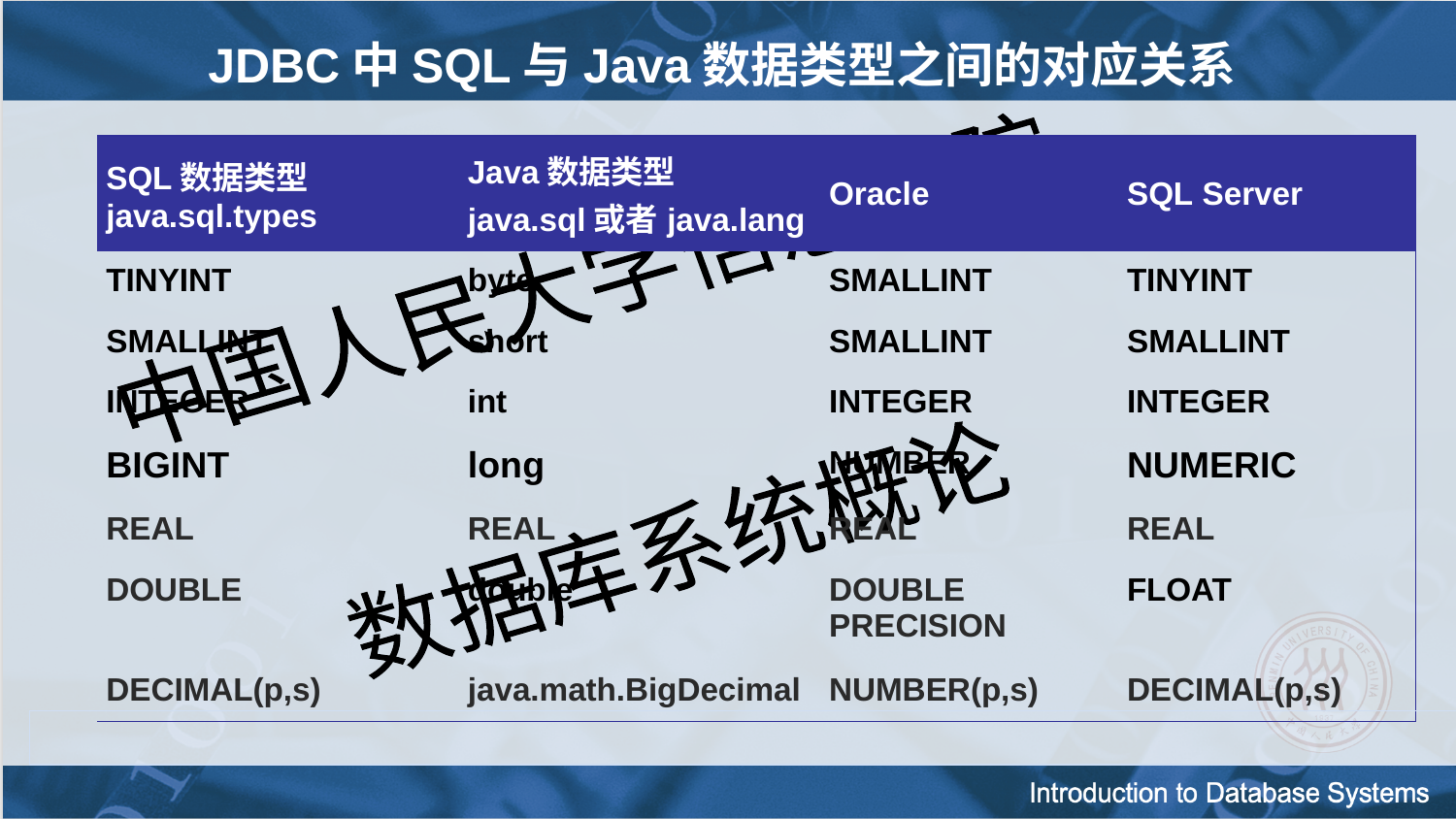

JDBC中SQL与Java数据类型之间的对应关系
| SQL数据类型 java.sql.types | Java数据类型 java.sql或者java.lang | Oracle | SQL Server |
| --- | --- | --- | --- |
| TINYINT | byte | SMALLINT | TINYINT |
| SMALLINT | short | SMALLINT | SMALLINT |
| INTEGER | int | INTEGER | INTEGER |
| BIGINT | long | NUMBER | NUMERIC |
| REAL | REAL | REAL | REAL |
| DOUBLE | double | DOUBLE PRECISION | FLOAT |
| DECIMAL(p,s) | java.math.BigDecimal | NUMBER(p,s) | DECIMAL(p,s) |